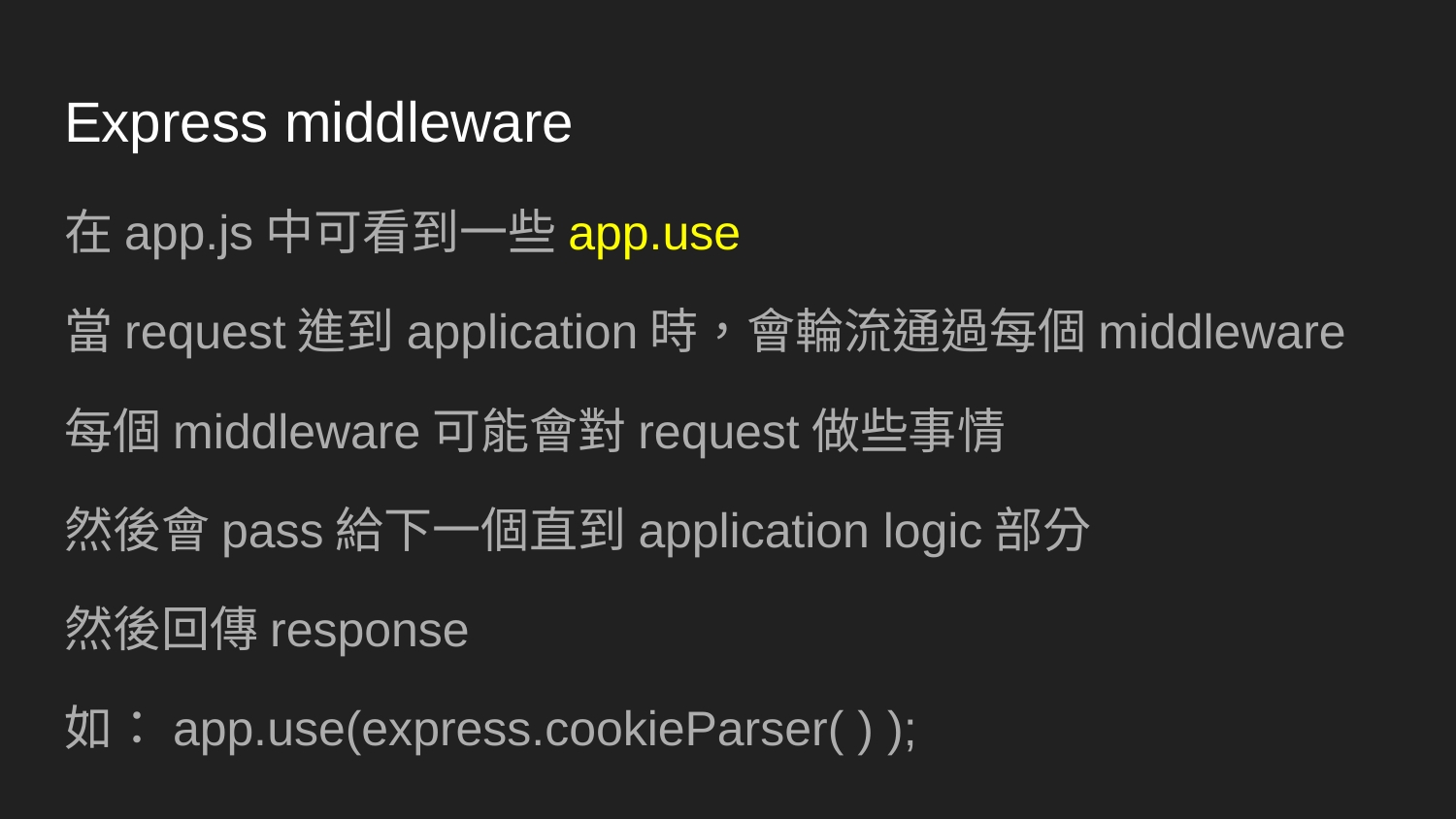

# Express middleware
在app.js中可看到一些app.use
當request進到application時，會輪流通過每個middleware
每個middleware可能會對request做些事情
然後會pass給下一個直到application logic部分
然後回傳response
如：app.use(express.cookieParser( ) );